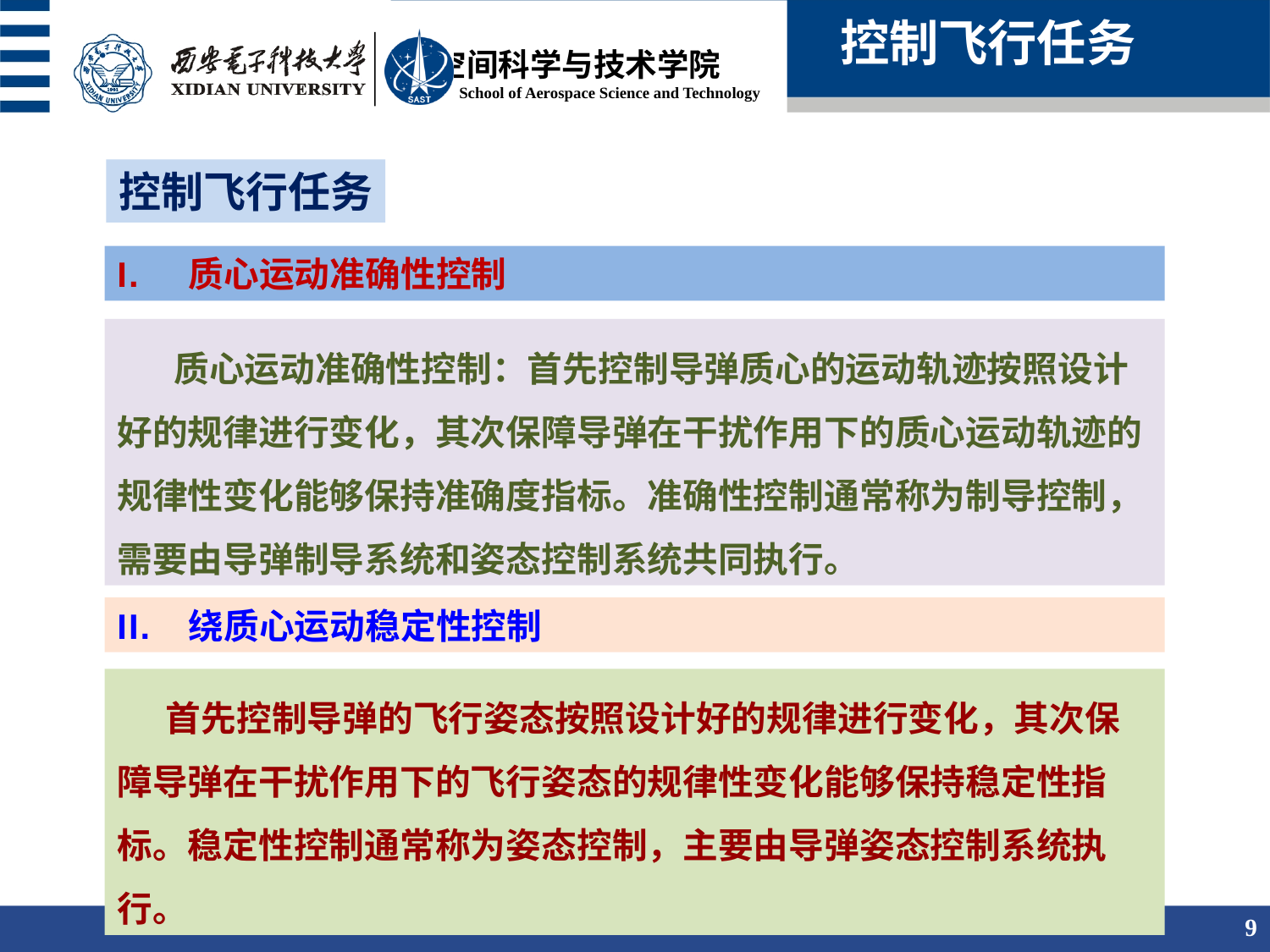

控制飞行任务
控制飞行任务
质心运动准确性控制
      质心运动准确性控制：首先控制导弹质心的运动轨迹按照设计好的规律进行变化，其次保障导弹在干扰作用下的质心运动轨迹的规律性变化能够保持准确度指标。准确性控制通常称为制导控制，需要由导弹制导系统和姿态控制系统共同执行。
绕质心运动稳定性控制
     首先控制导弹的飞行姿态按照设计好的规律进行变化，其次保障导弹在干扰作用下的飞行姿态的规律性变化能够保持稳定性指标。稳定性控制通常称为姿态控制，主要由导弹姿态控制系统执行。